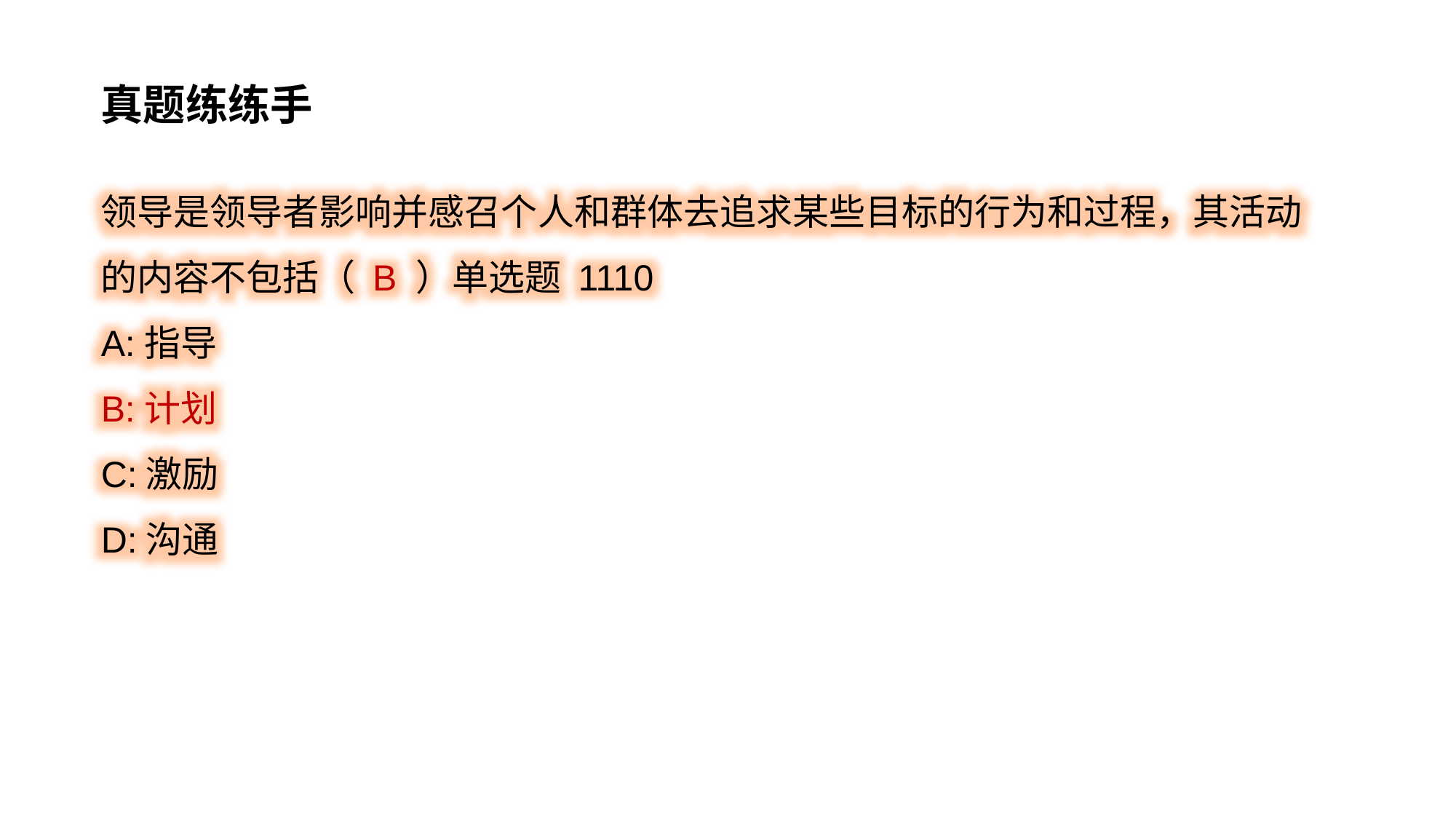

真题练练手
领导是领导者影响并感召个人和群体去追求某些目标的行为和过程，其活动的内容不包括（ B ）单选题 1110
A:指导
B:计划
C:激励
D:沟通